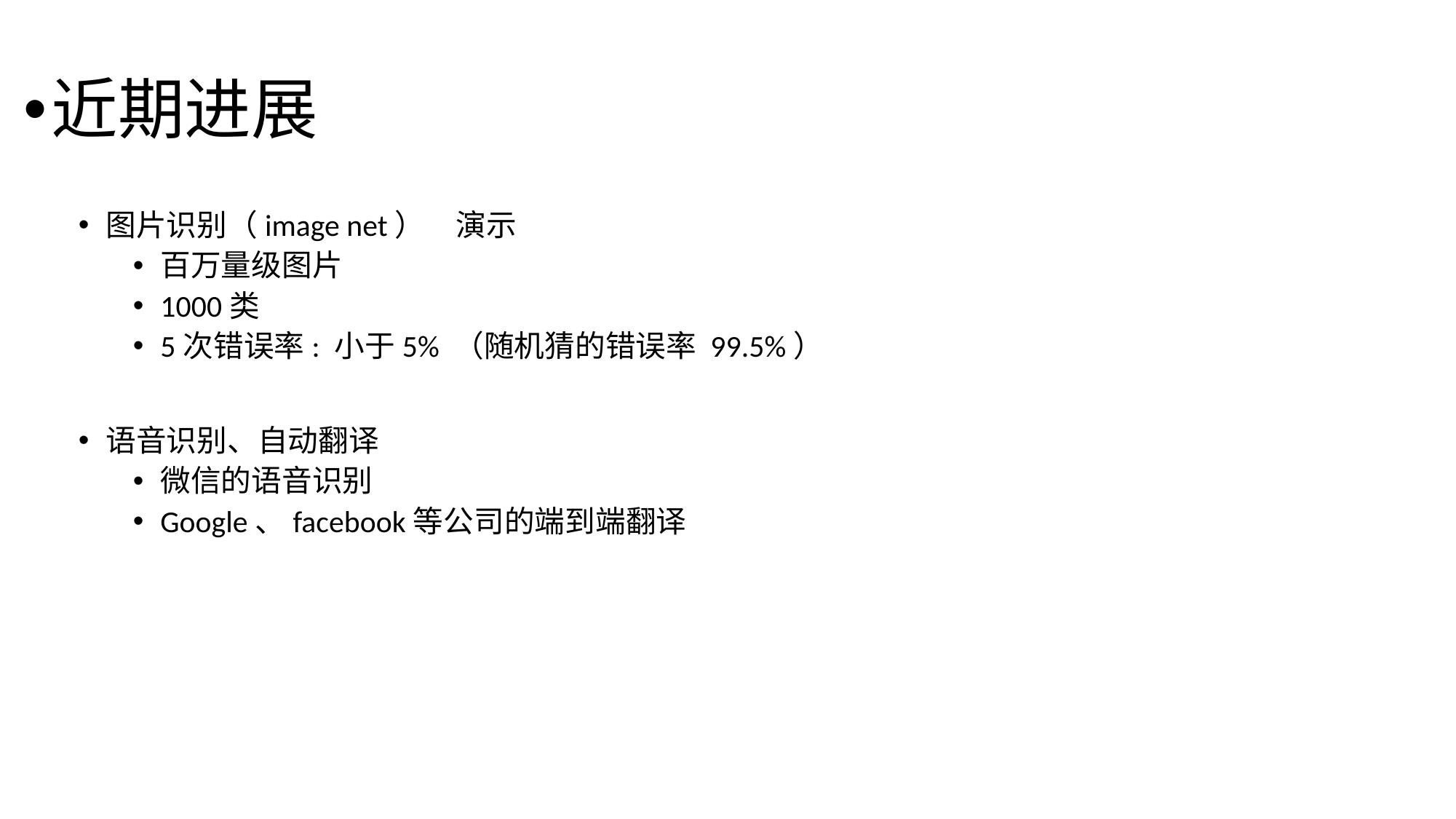

近期进展

图片识别（image net）　演示
百万量级图片
1000类
5次错误率: 小于5% （随机猜的错误率 99.5%）

语音识别、自动翻译
微信的语音识别
Google、facebook等公司的端到端翻译